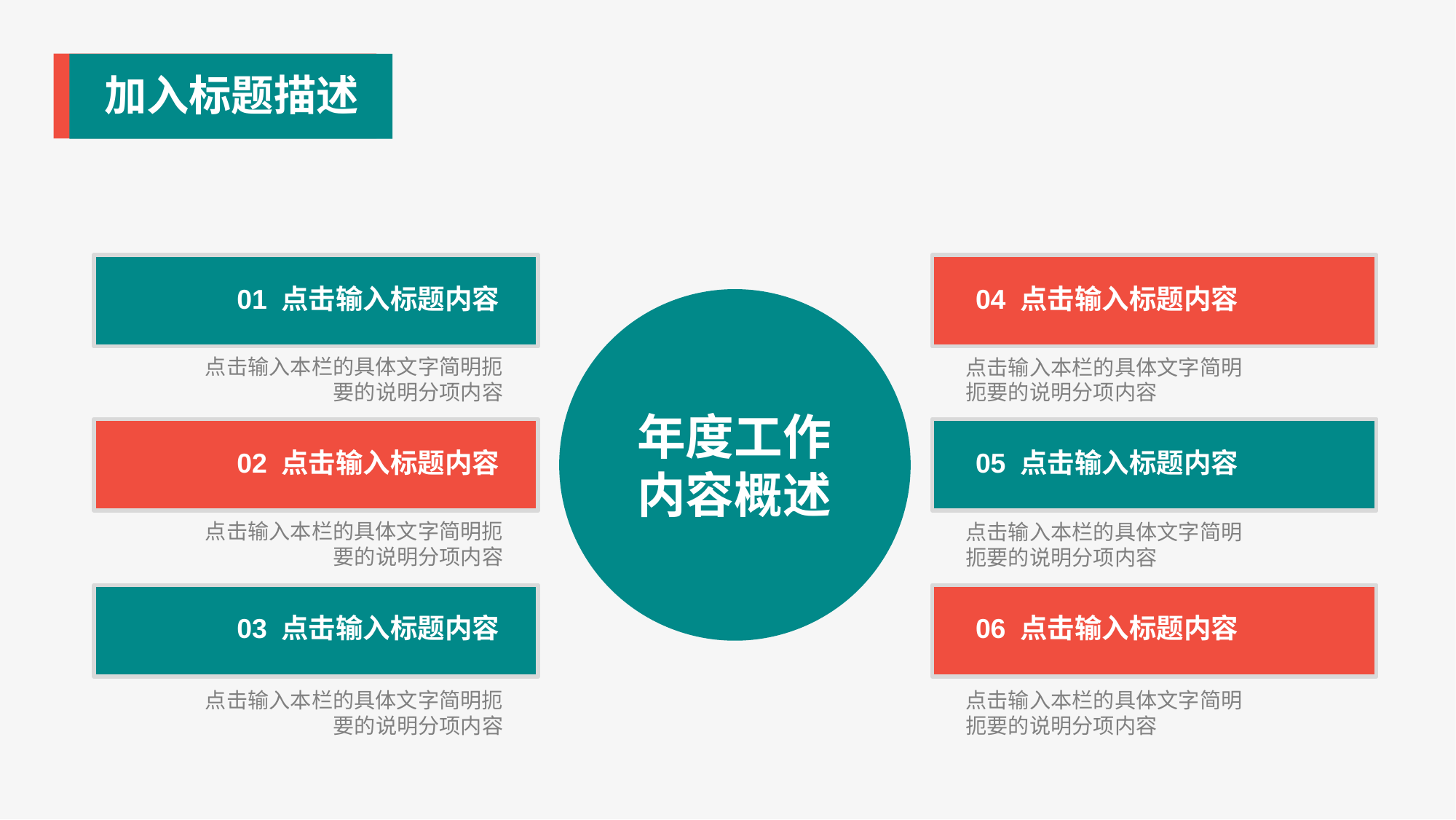

加入标题描述

01 点击输入标题内容
04 点击输入标题内容

点击输入本栏的具体文字简明扼要的说明分项内容
点击输入本栏的具体文字简明扼要的说明分项内容
年度工作
内容概述

02 点击输入标题内容
05 点击输入标题内容
点击输入本栏的具体文字简明扼要的说明分项内容
点击输入本栏的具体文字简明扼要的说明分项内容

03 点击输入标题内容
06 点击输入标题内容
点击输入本栏的具体文字简明扼要的说明分项内容
点击输入本栏的具体文字简明扼要的说明分项内容